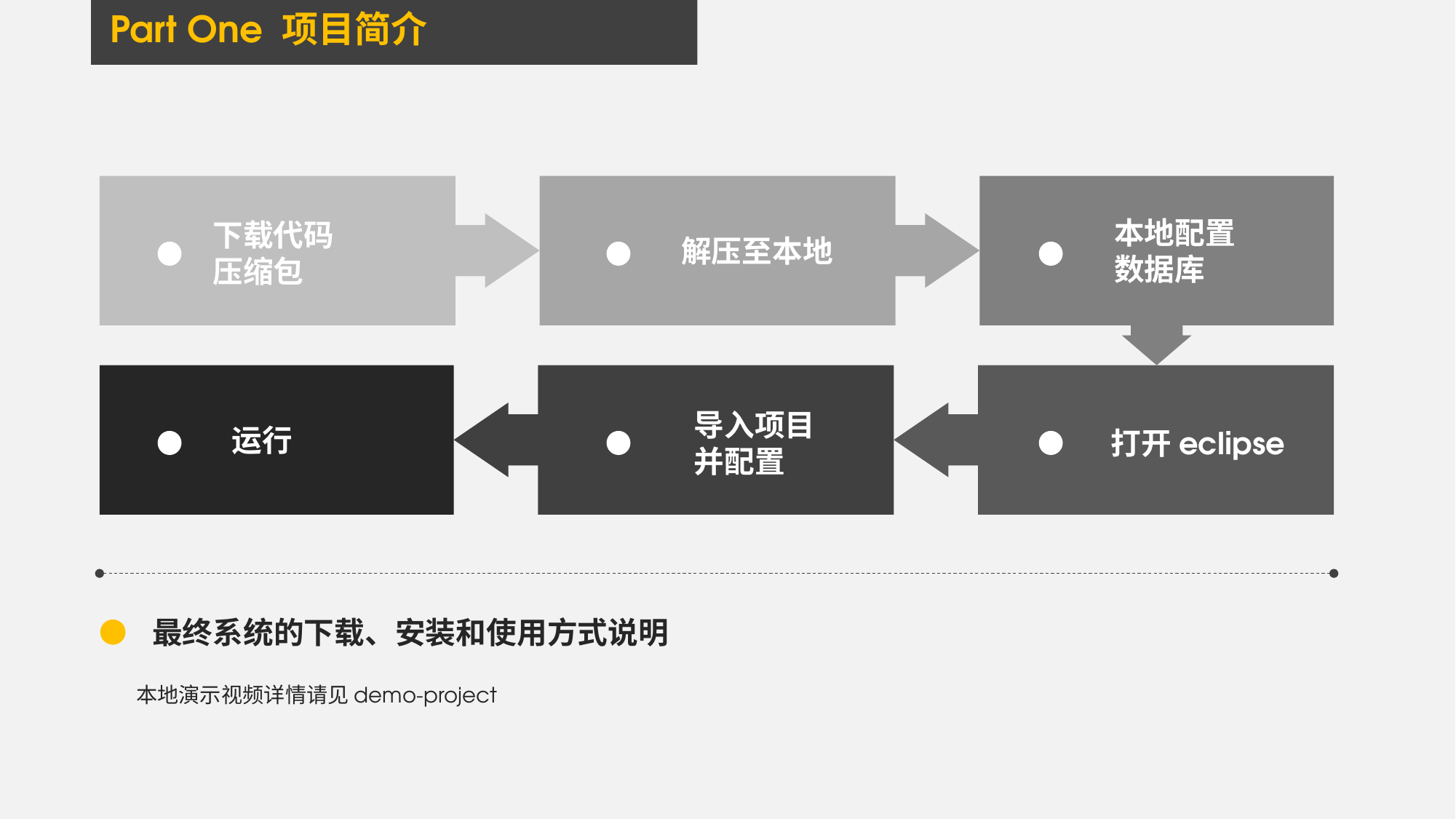

Part One 项目简介

本地配置
数据库

下载代码
压缩包

解压至本地

运行

导入项目
并配置

打开eclipse

最终系统的下载、安装和使用方式说明

本地演示视频详情请见demo-project